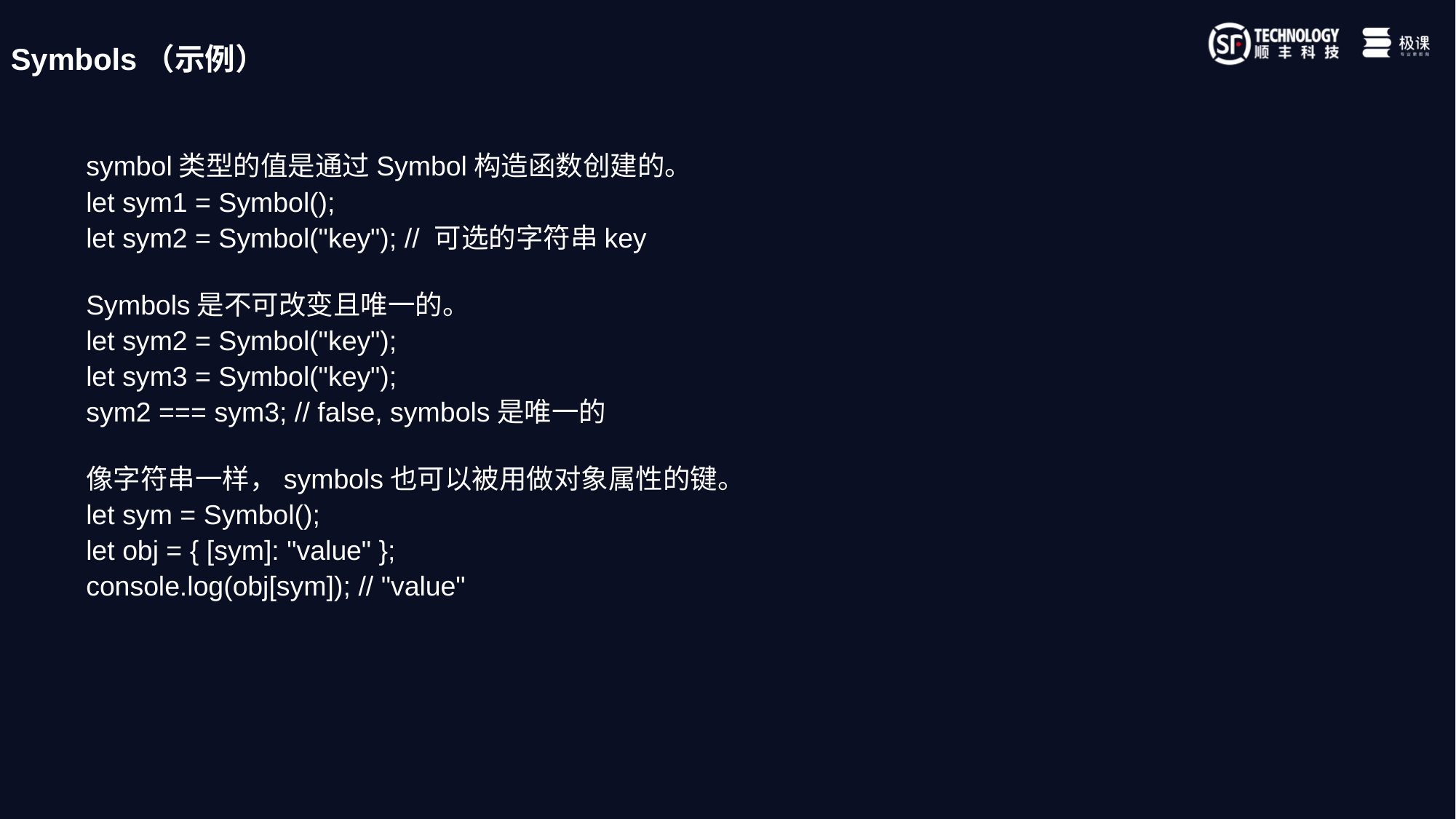

Symbols（示例）
symbol类型的值是通过Symbol构造函数创建的。
let sym1 = Symbol();
let sym2 = Symbol("key"); // 可选的字符串key
Symbols是不可改变且唯一的。
let sym2 = Symbol("key");
let sym3 = Symbol("key");
sym2 === sym3; // false, symbols是唯一的
像字符串一样，symbols也可以被用做对象属性的键。
let sym = Symbol();
let obj = { [sym]: "value" };
console.log(obj[sym]); // "value"